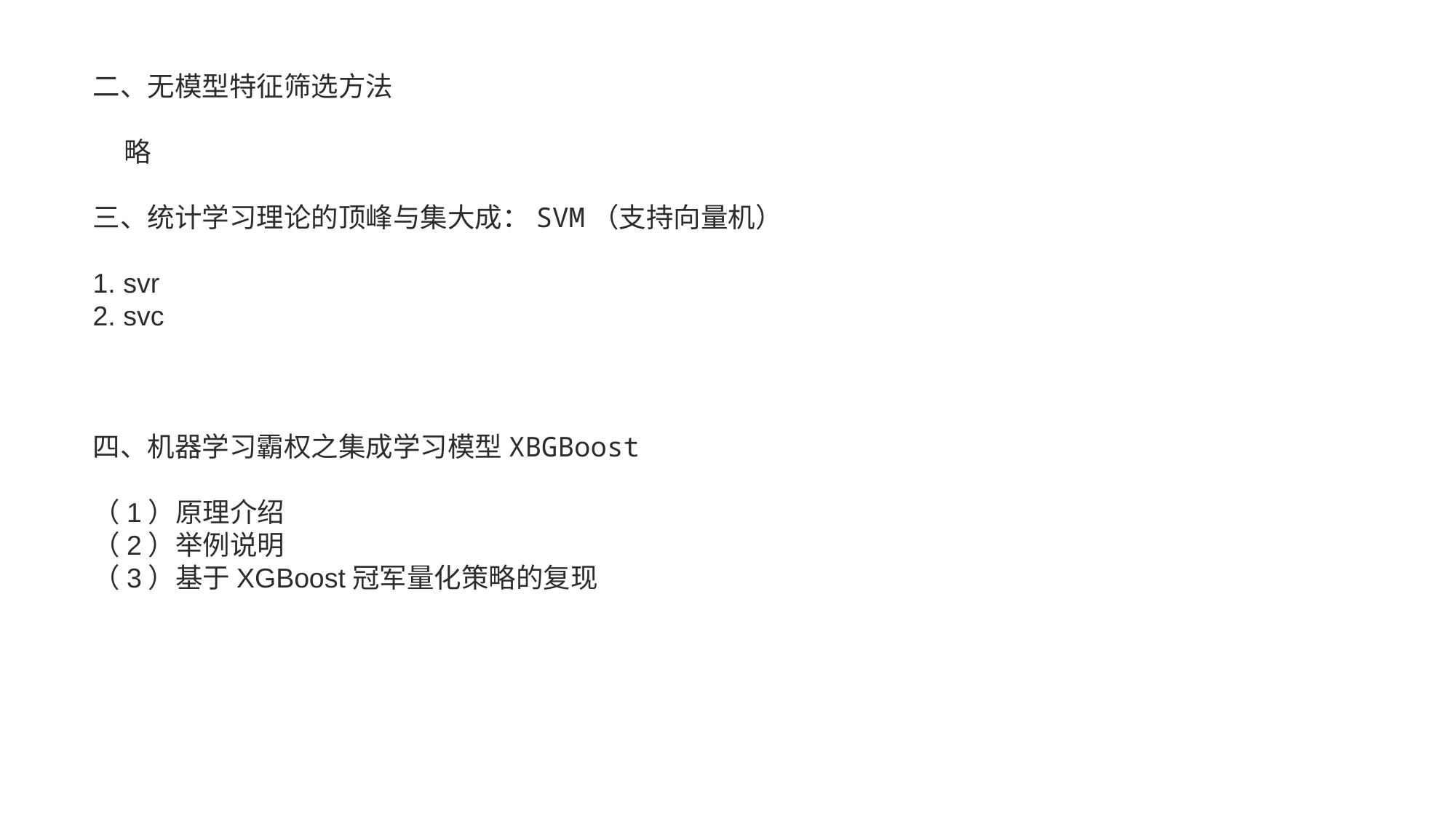

二、无模型特征筛选方法

    略

三、统计学习理论的顶峰与集大成：SVM（支持向量机）

1. svr
2. svc

四、机器学习霸权之集成学习模型XBGBoost

（1）原理介绍
（2）举例说明
（3）基于XGBoost冠军量化策略的复现